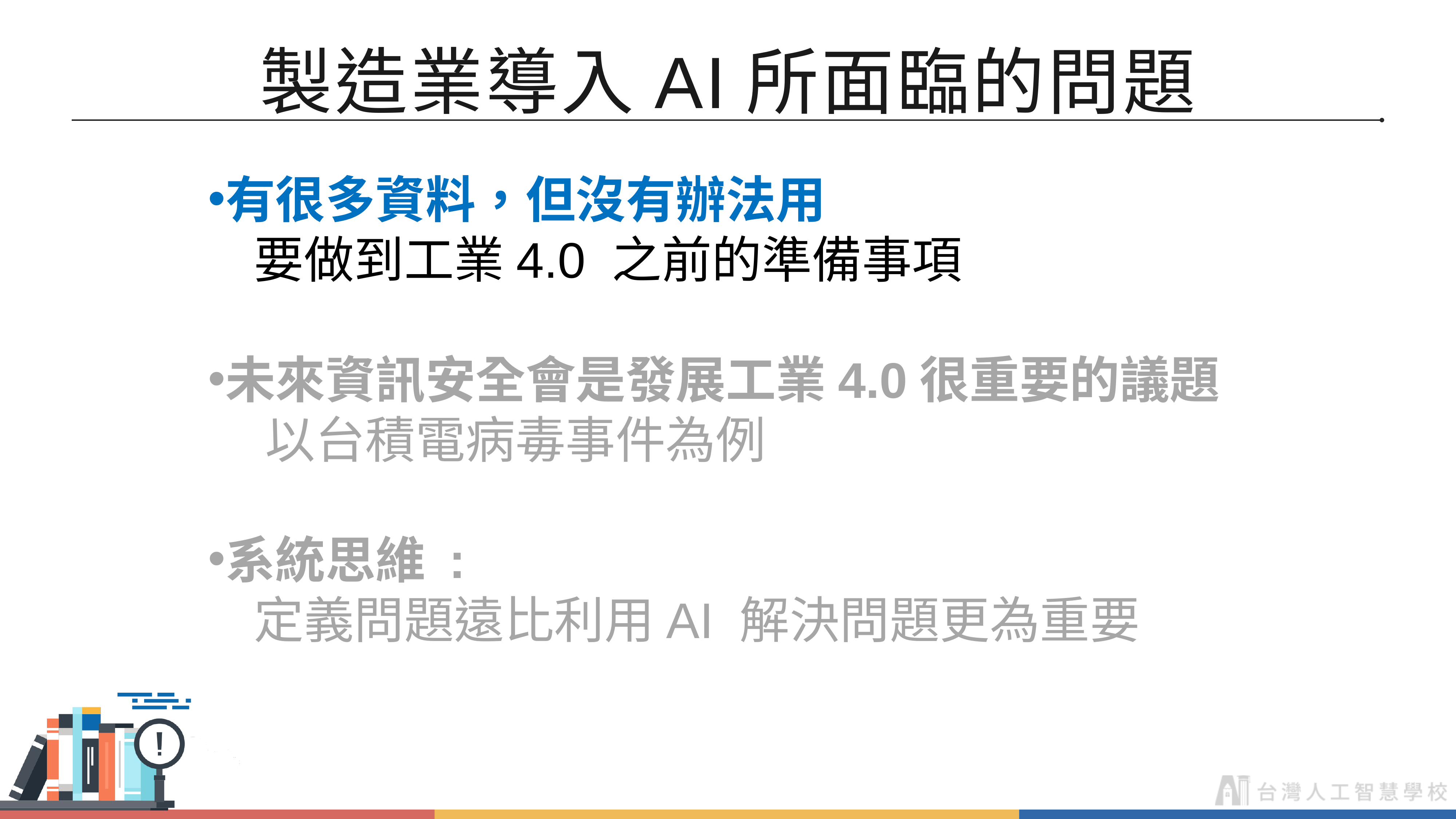

# 製造業導入AI所面臨的問題
有很多資料，但沒有辦法用
   要做到工業4.0 之前的準備事項

未來資訊安全會是發展工業4.0很重要的議題
    以台積電病毒事件為例

系統思維 :
   定義問題遠比利用AI 解決問題更為重要